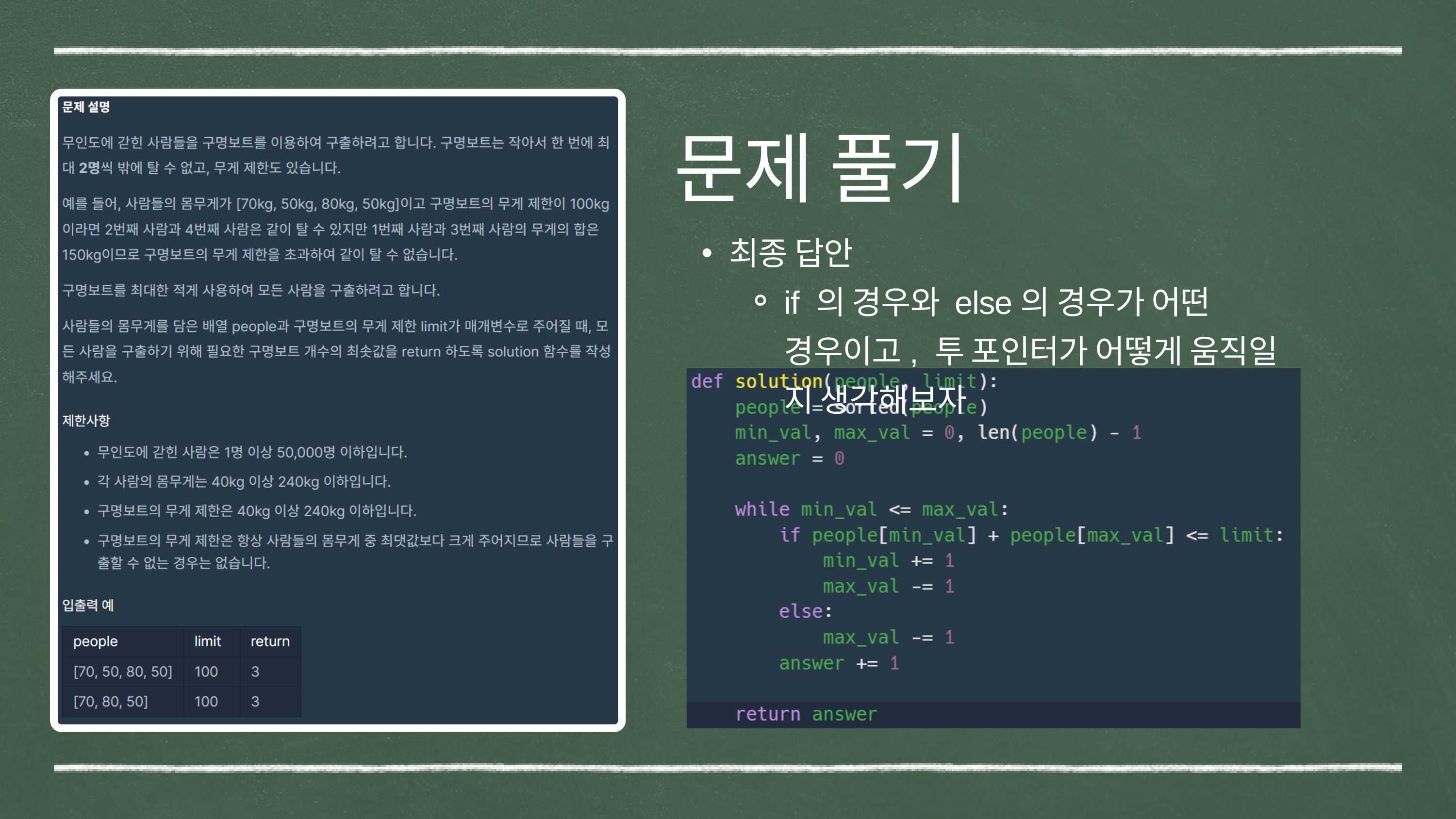

문제 풀기
최종 답안
if 의 경우와 else의 경우가 어떤 경우이고, 투 포인터가 어떻게 움직일 지 생각해보자